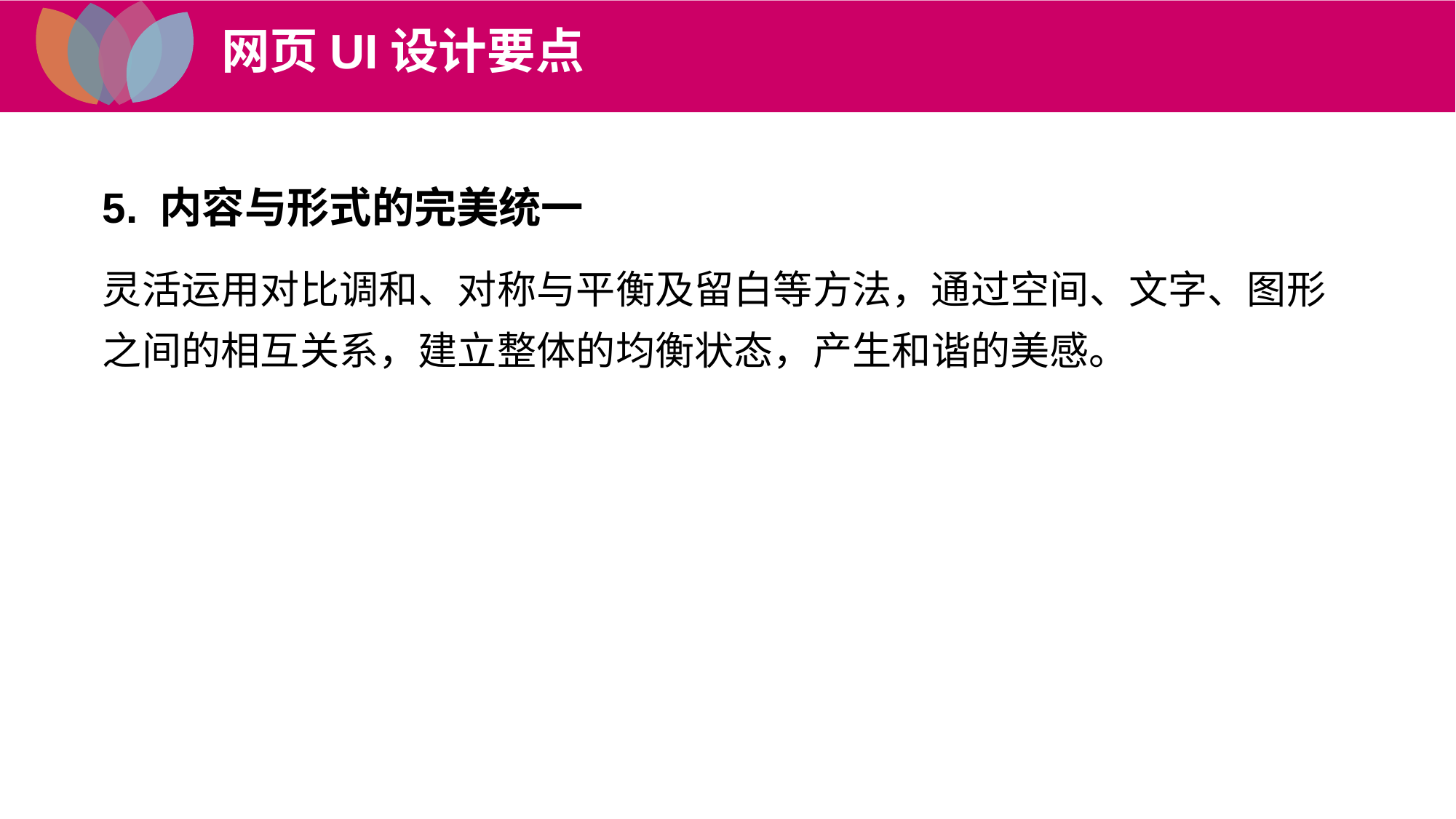

网页UI设计要点
5. 内容与形式的完美统一
灵活运用对比调和、对称与平衡及留白等方法，通过空间、文字、图形之间的相互关系，建立整体的均衡状态，产生和谐的美感。